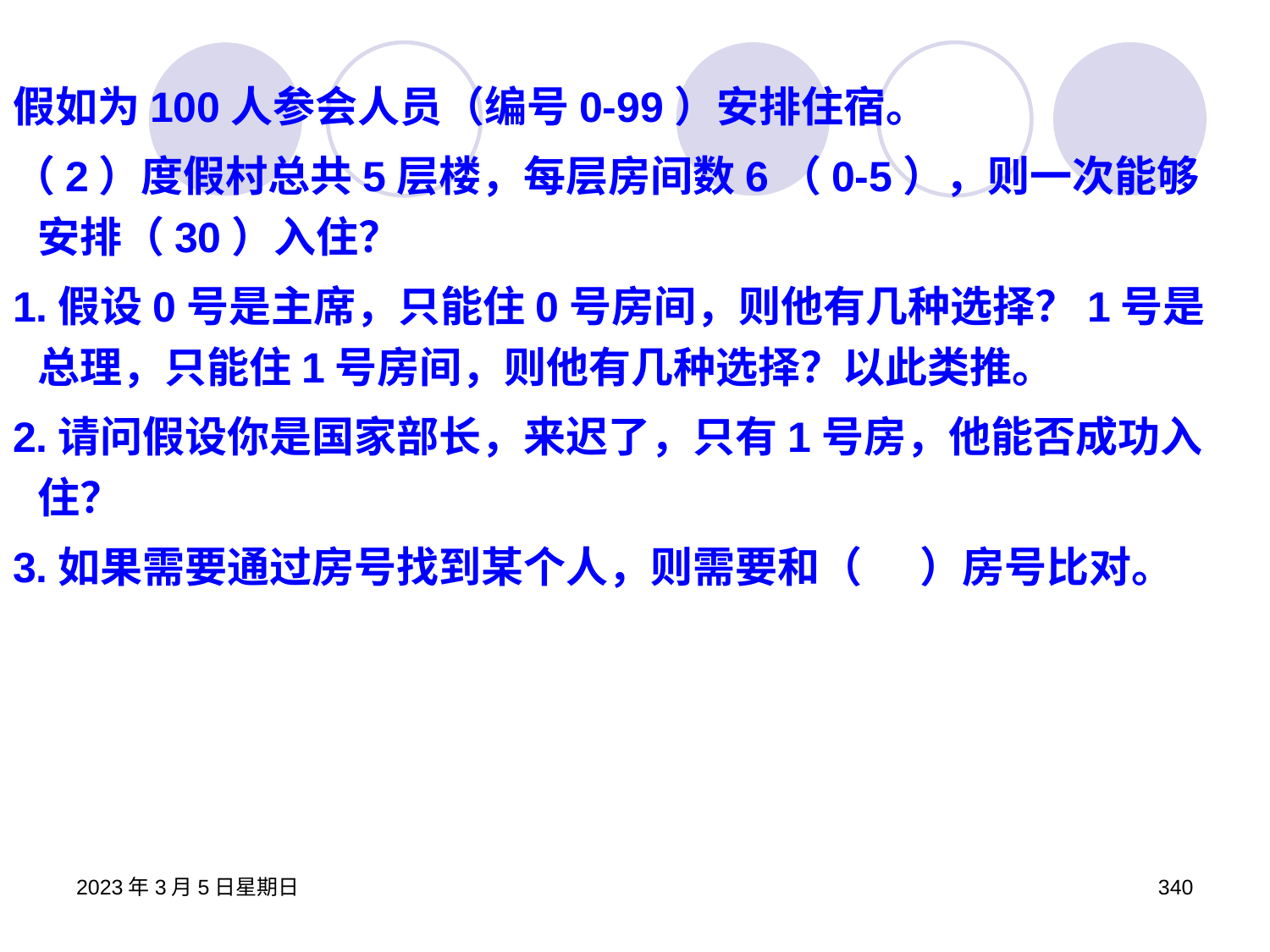

假如为100人参会人员（编号0-99）安排住宿。
（2）度假村总共5层楼，每层房间数6（0-5），则一次能够安排（30）入住？
1.假设0号是主席，只能住0号房间，则他有几种选择？1号是总理，只能住1号房间，则他有几种选择？以此类推。
2.请问假设你是国家部长，来迟了，只有1号房，他能否成功入住？
3.如果需要通过房号找到某个人，则需要和（      ）房号比对。

2023年3月5日星期日
340